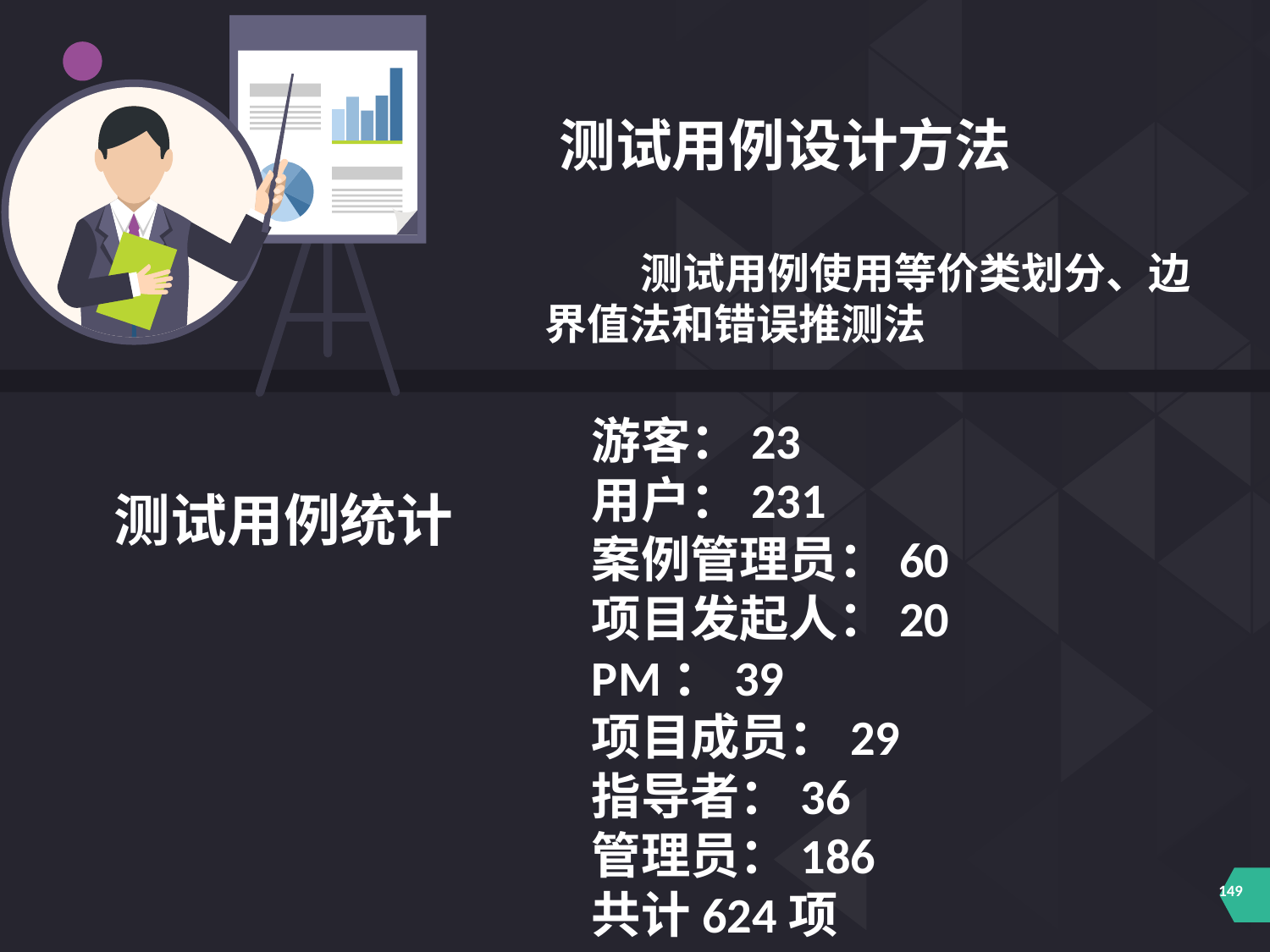

测试用例设计方法
         测试用例使用等价类划分、边界值法和错误推测法

游客：23
用户：231
案例管理员：60
项目发起人：20
PM：39
项目成员：29
指导者：36
管理员：186
共计624项
测试用例统计